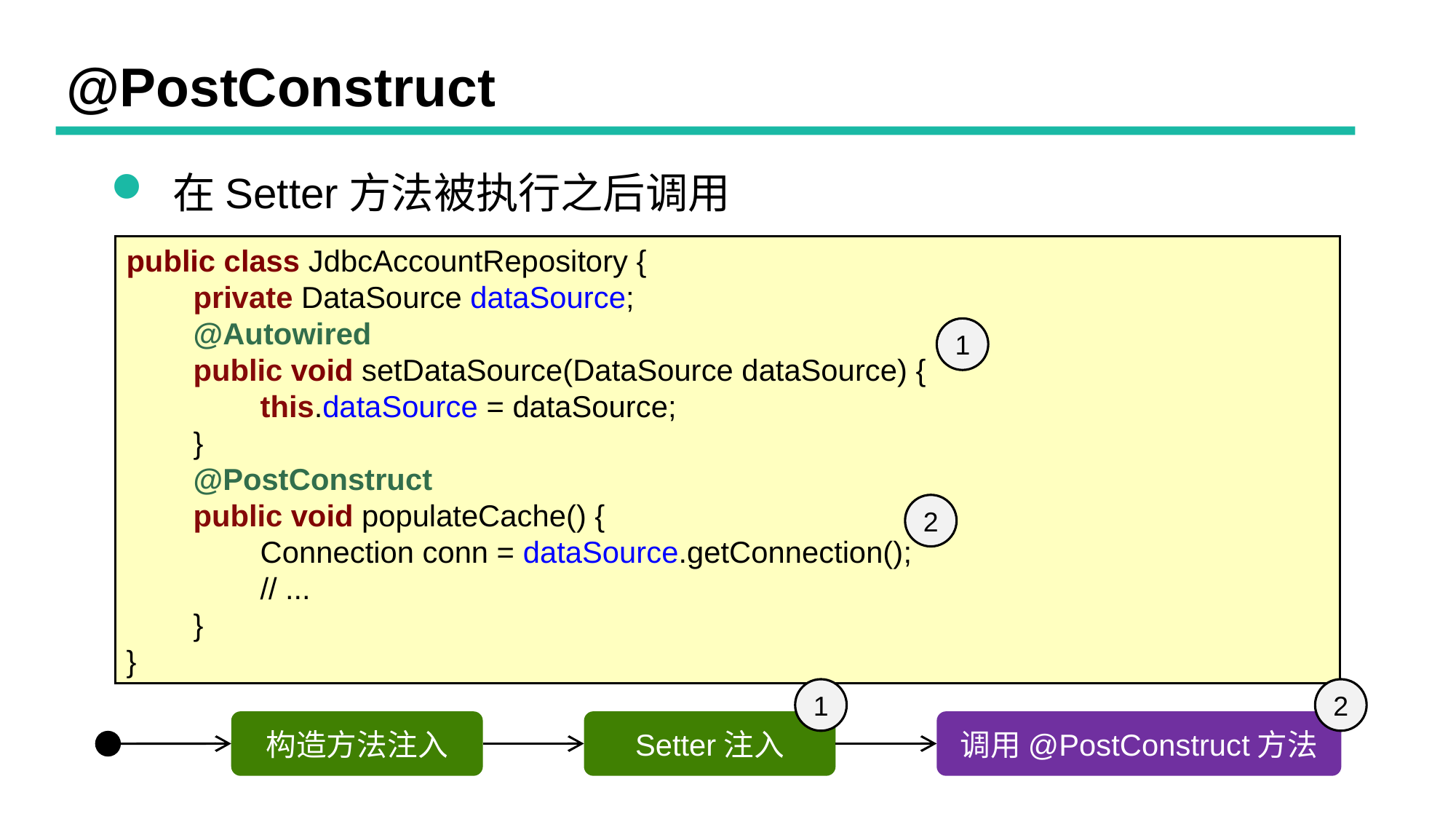

# @PostConstruct
 在Setter方法被执行之后调用
public class JdbcAccountRepository {
        private DataSource dataSource;
        @Autowired
        public void setDataSource(DataSource dataSource) {
                this.dataSource = dataSource;
        }
        @PostConstruct
        public void populateCache() {
                Connection conn = dataSource.getConnection();
                // ...
        }
}
1
2
1
2
构造方法注入
Setter注入
调用@PostConstruct方法